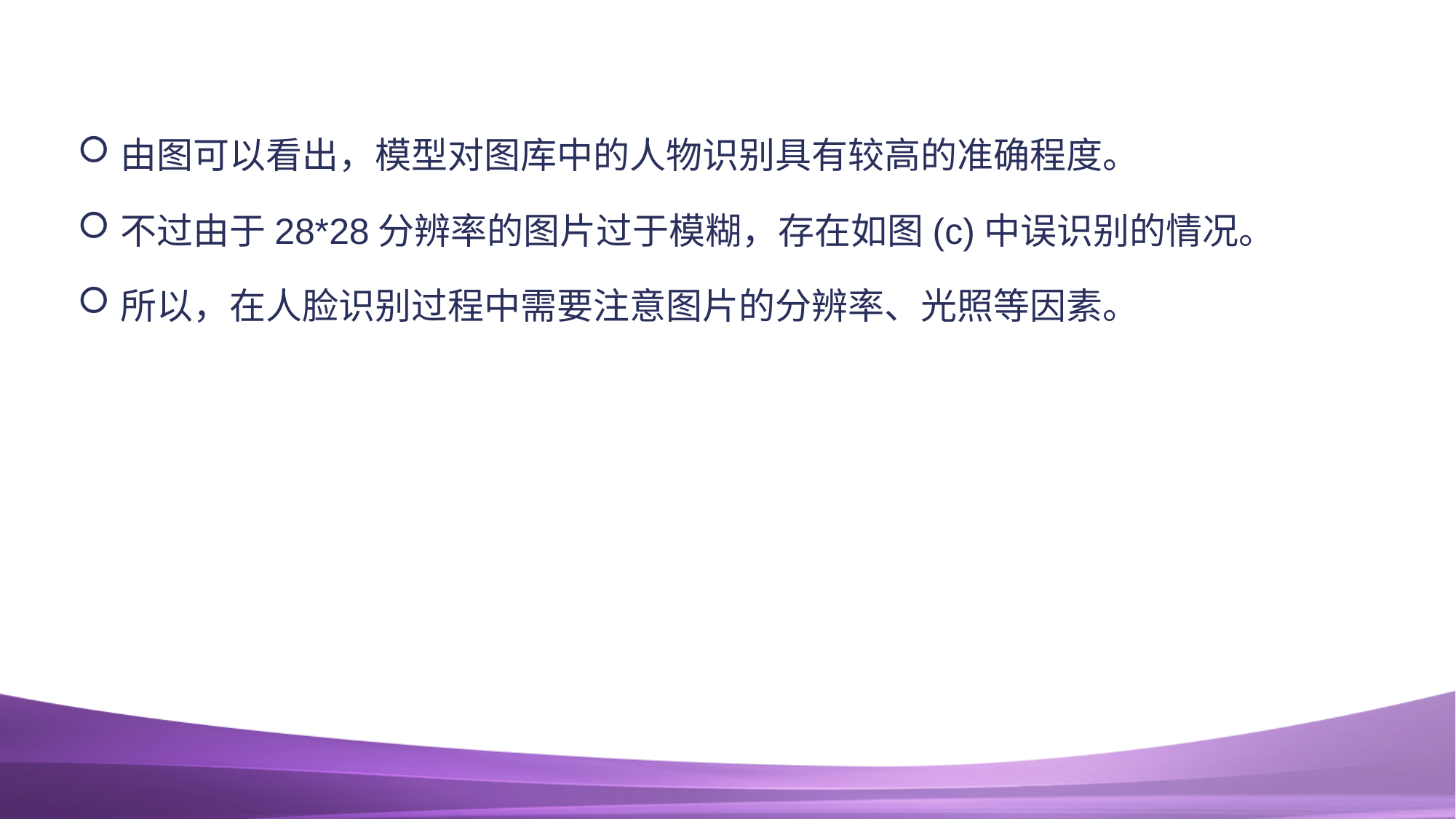

#
由图可以看出，模型对图库中的人物识别具有较高的准确程度。
不过由于28*28分辨率的图片过于模糊，存在如图(c)中误识别的情况。
所以，在人脸识别过程中需要注意图片的分辨率、光照等因素。